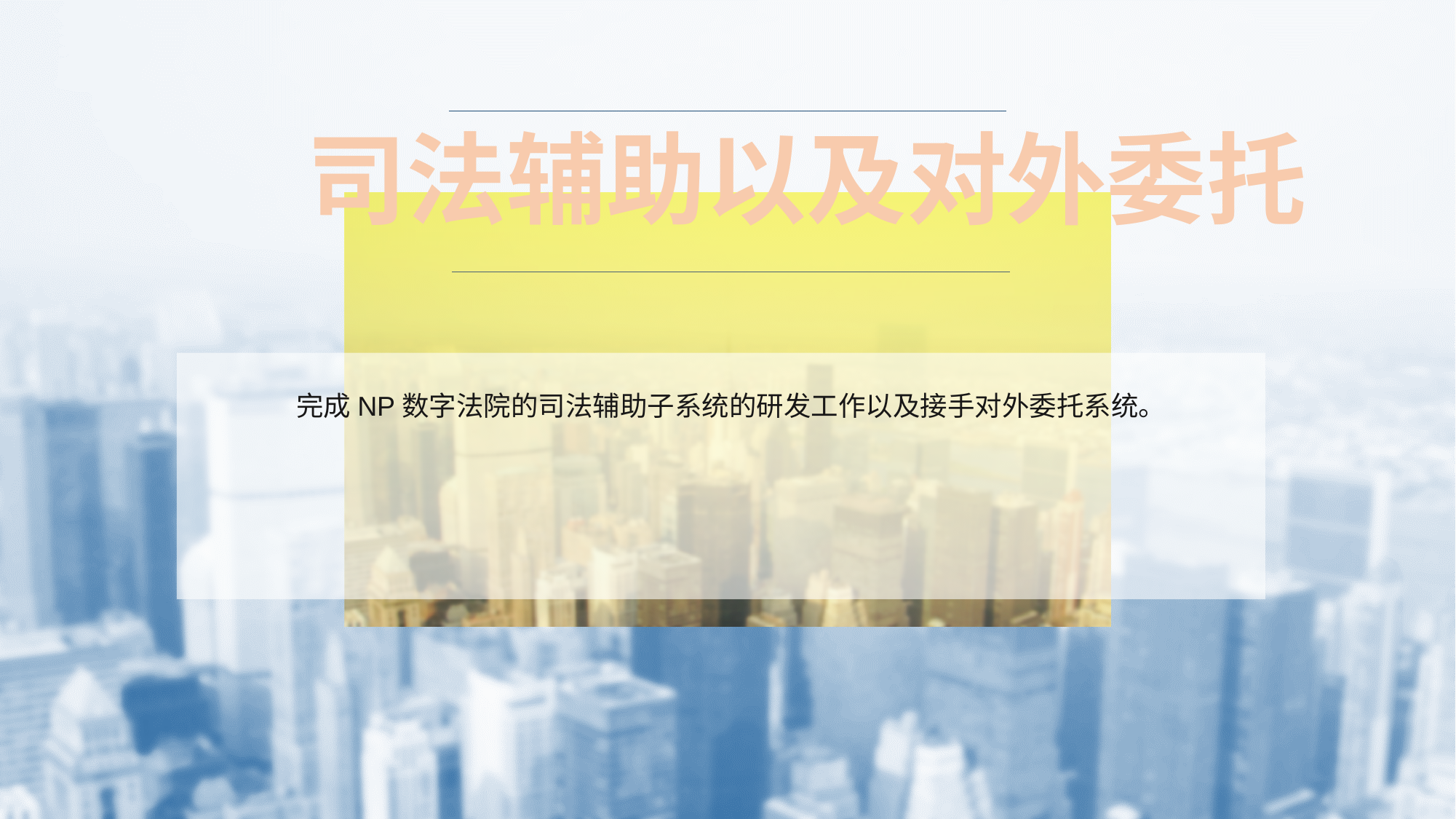

司法辅助以及对外委托

完成NP数字法院的司法辅助子系统的研发工作以及接手对外委托系统。